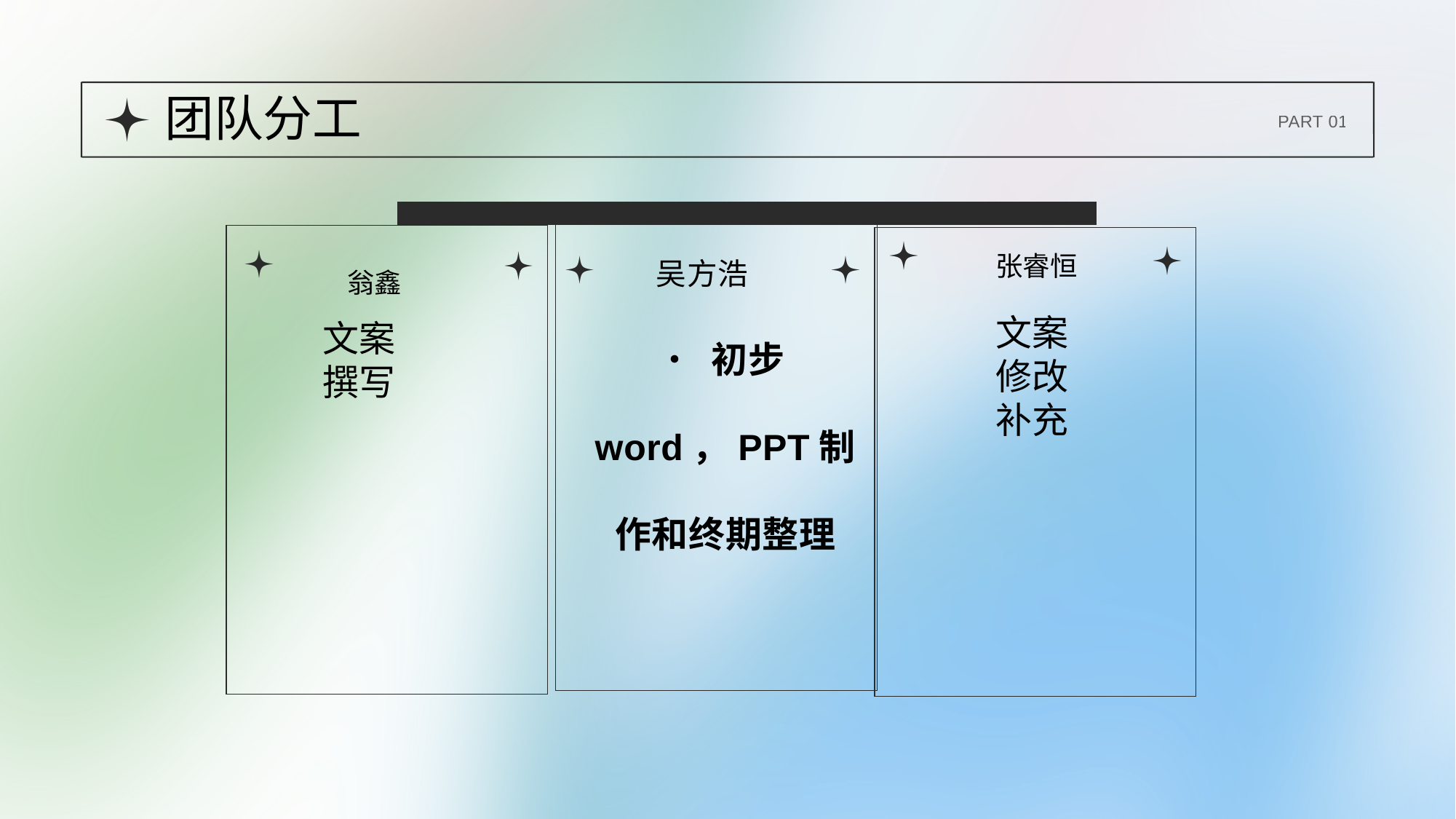

团队分工

PART 01

张睿恒

翁鑫
吴方浩
• 初步word，PPT制作和终期整理
文案修改补充

文案撰写